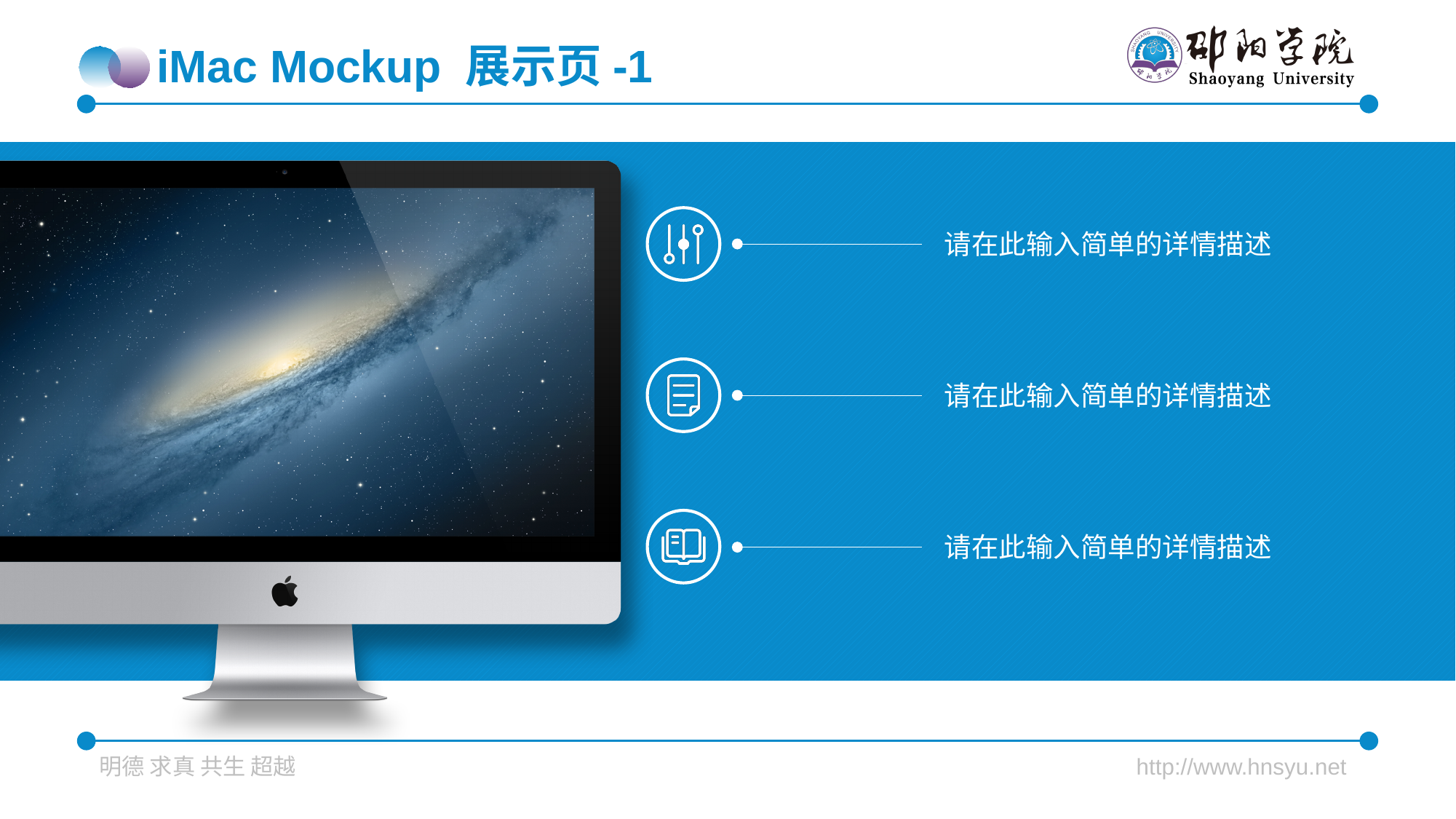

iMac Mockup 展示页-1

请在此输入简单的详情描述

请在此输入简单的详情描述

请在此输入简单的详情描述